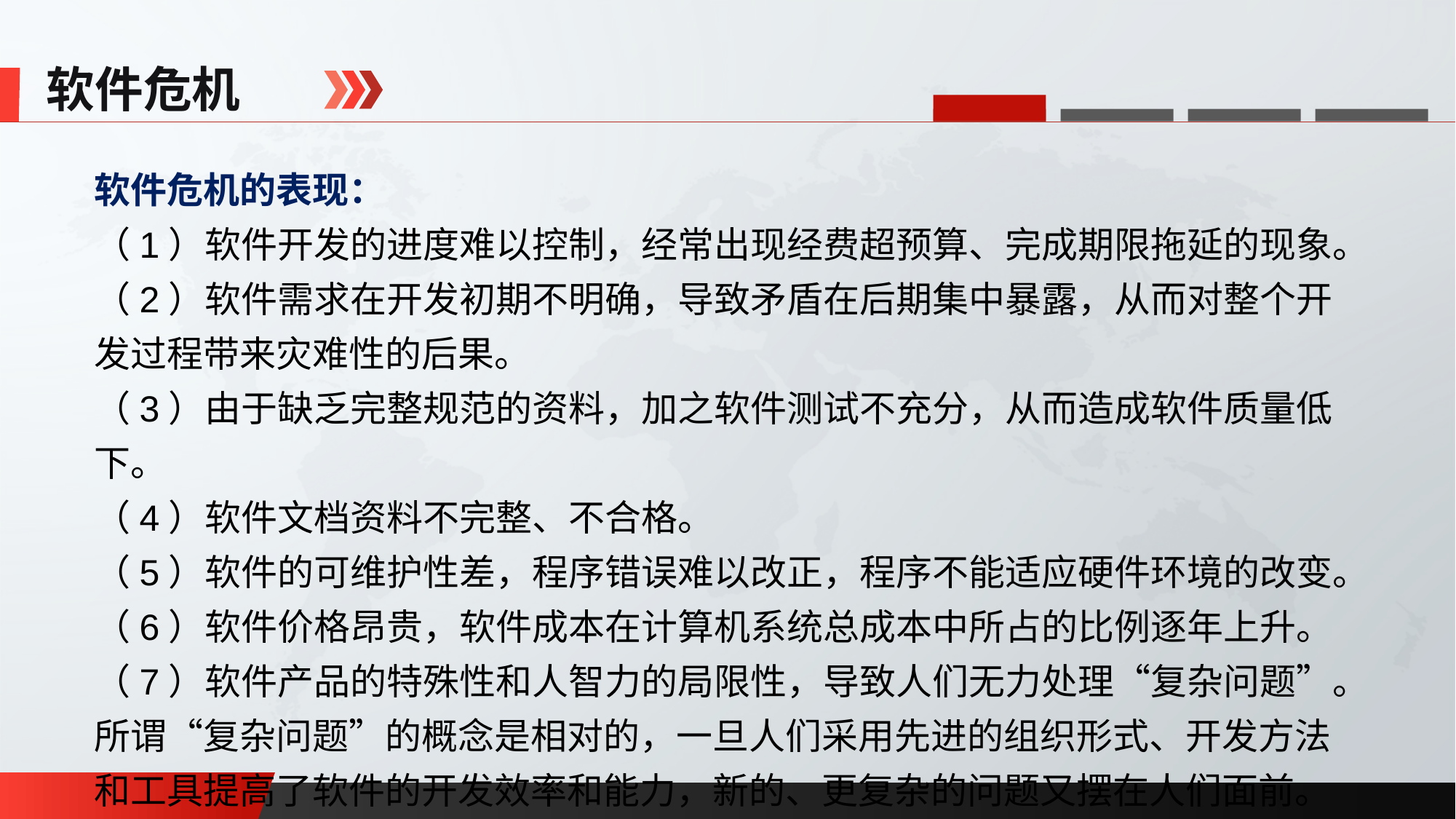

软件危机

软件危机的表现：
（1）软件开发的进度难以控制，经常出现经费超预算、完成期限拖延的现象。
（2）软件需求在开发初期不明确，导致矛盾在后期集中暴露，从而对整个开发过程带来灾难性的后果。
（3）由于缺乏完整规范的资料，加之软件测试不充分，从而造成软件质量低下。
（4）软件文档资料不完整、不合格。
（5）软件的可维护性差，程序错误难以改正，程序不能适应硬件环境的改变。
（6）软件价格昂贵，软件成本在计算机系统总成本中所占的比例逐年上升。
（7）软件产品的特殊性和人智力的局限性，导致人们无力处理“复杂问题”。所谓“复杂问题”的概念是相对的，一旦人们采用先进的组织形式、开发方法和工具提高了软件的开发效率和能力，新的、更复杂的问题又摆在人们面前。